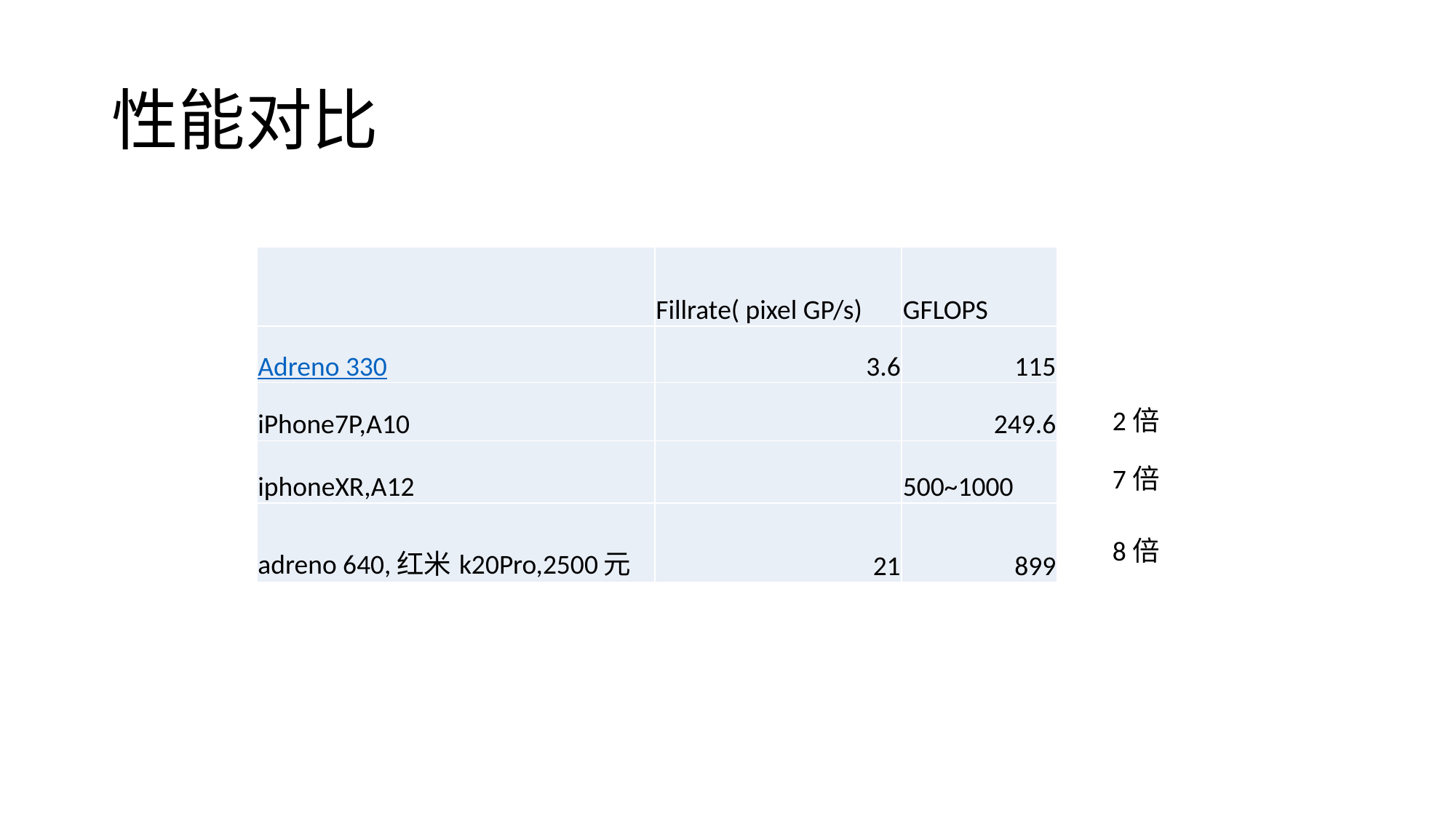

# 性能对比
|  | Fillrate( pixel GP/s) | GFLOPS |
| --- | --- | --- |
| Adreno 330 | 3.6 | 115 |
| iPhone7P,A10 |  | 249.6 |
| iphoneXR,A12 |  | 500~1000 |
| adreno 640,红米k20Pro,2500元 | 21 | 899 |
2倍
7倍
8倍